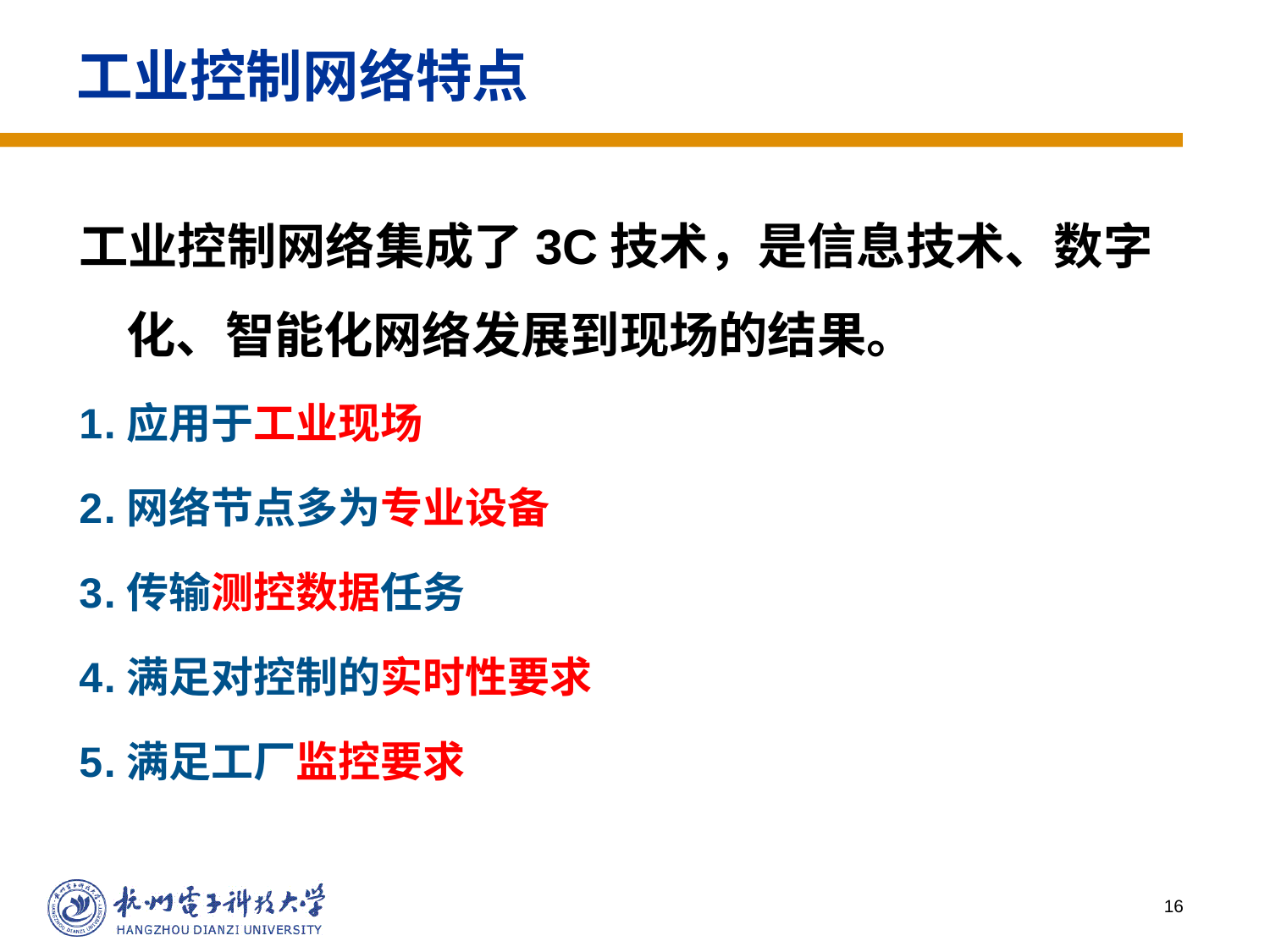

# 工业控制网络特点
工业控制网络集成了3C技术，是信息技术、数字化、智能化网络发展到现场的结果。
应用于工业现场
网络节点多为专业设备
传输测控数据任务
满足对控制的实时性要求
满足工厂监控要求